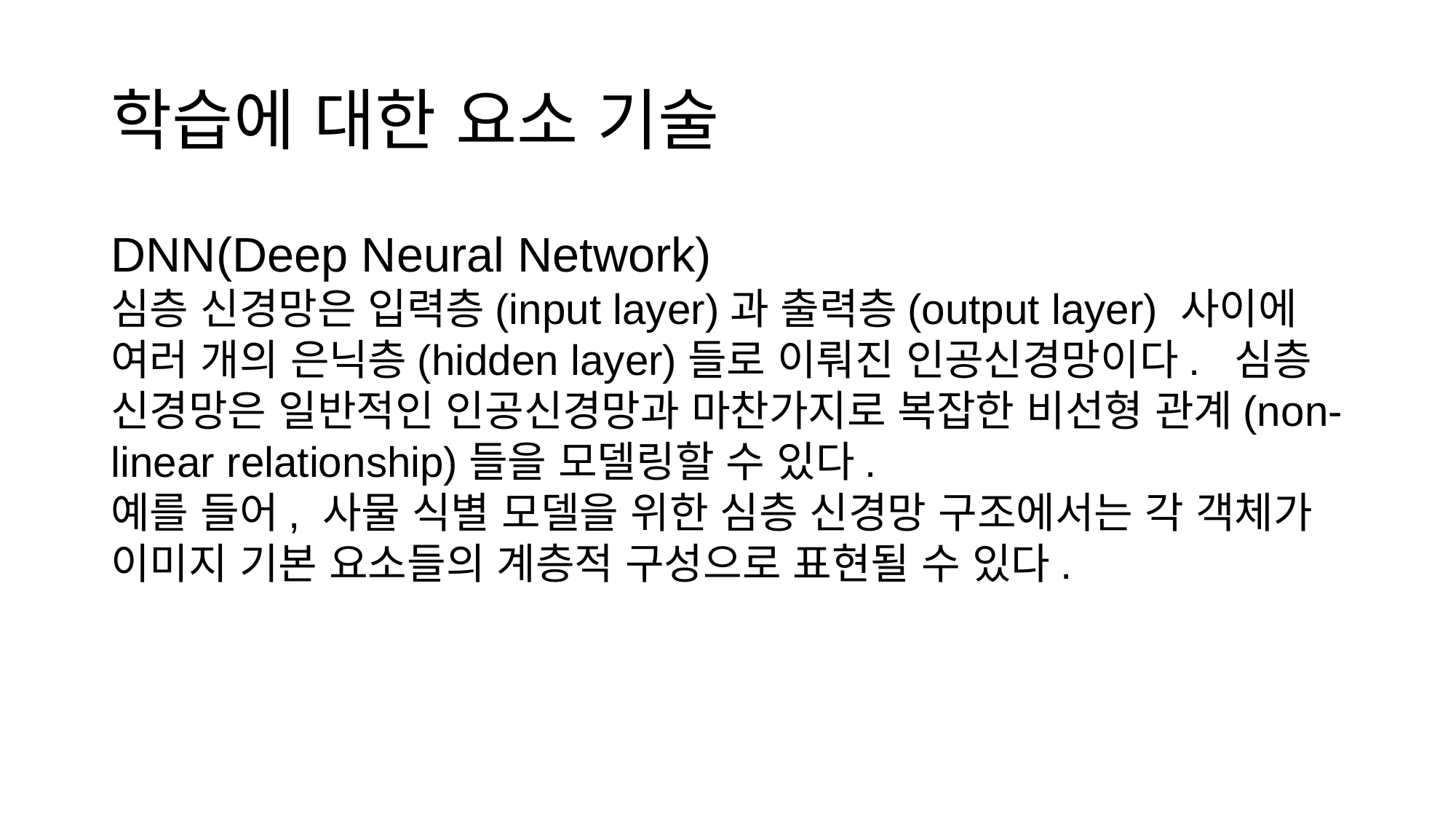

# 학습에 대한 요소 기술
DNN(Deep Neural Network)
심층 신경망은 입력층(input layer)과 출력층(output layer) 사이에 여러 개의 은닉층(hidden layer)들로 이뤄진 인공신경망이다.  심층 신경망은 일반적인 인공신경망과 마찬가지로 복잡한 비선형 관계(non-linear relationship)들을 모델링할 수 있다.
예를 들어, 사물 식별 모델을 위한 심층 신경망 구조에서는 각 객체가 이미지 기본 요소들의 계층적 구성으로 표현될 수 있다.